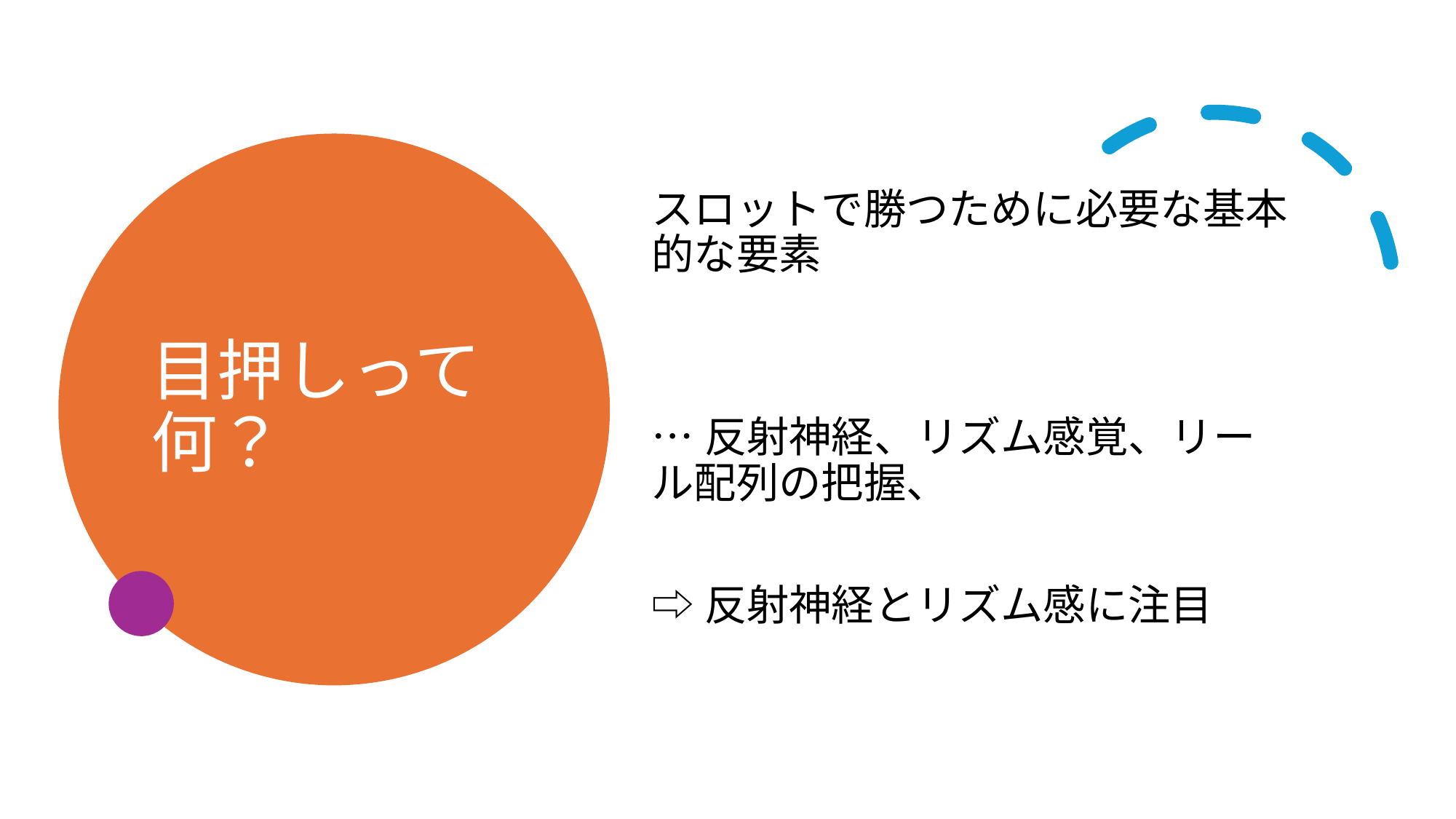

# 目押しって何？
スロットで勝つために必要な基本的な要素

…反射神経、リズム感覚、リール配列の把握、

⇨反射神経とリズム感に注目